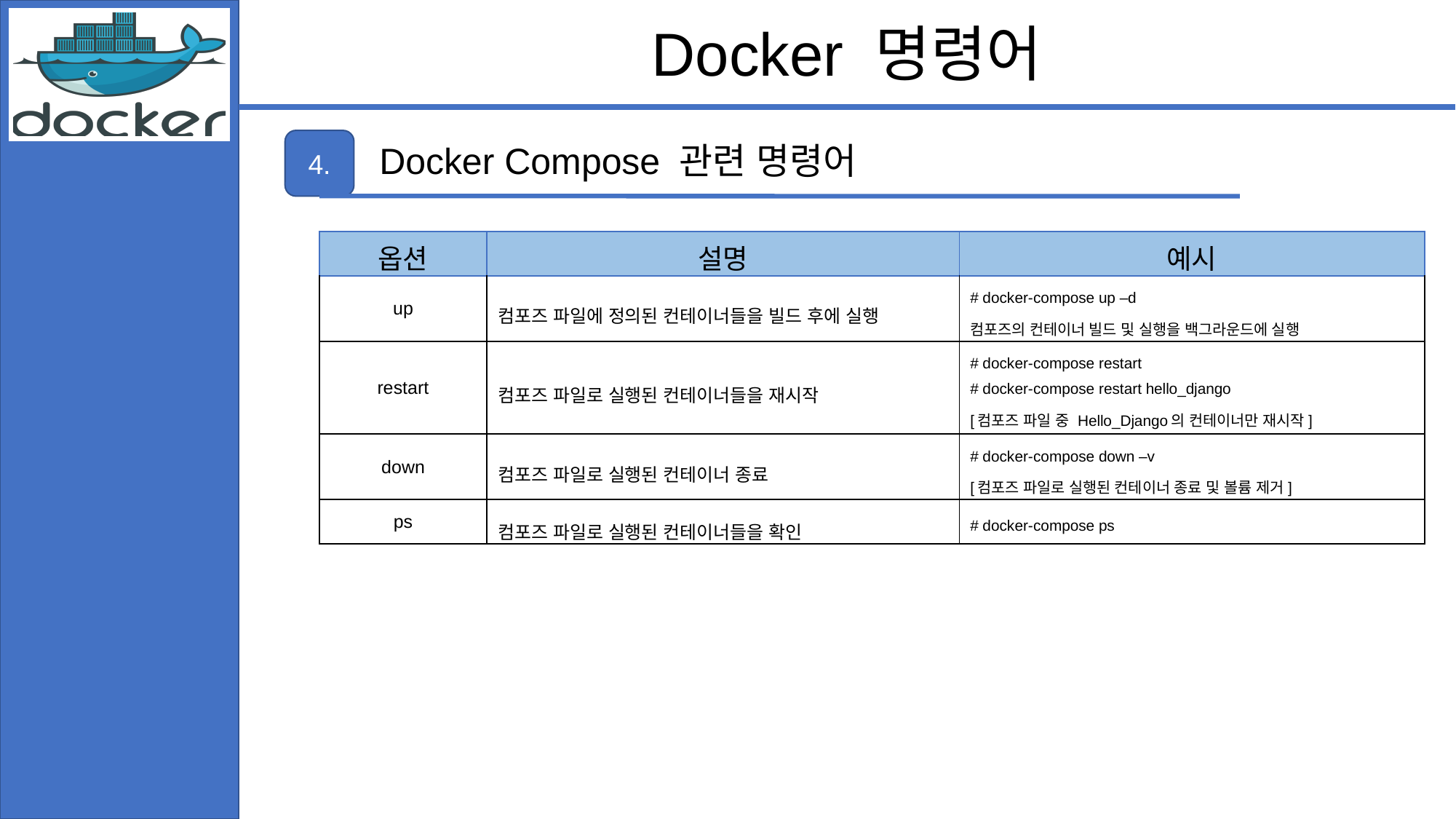

Docker 명령어
4.
Docker Compose 관련 명령어
| 옵션 | 설명 | 예시 |
| --- | --- | --- |
| up | 컴포즈 파일에 정의된 컨테이너들을 빌드 후에 실행 | # docker-compose up –d 컴포즈의 컨테이너 빌드 및 실행을 백그라운드에 실행 |
| restart | 컴포즈 파일로 실행된 컨테이너들을 재시작 | # docker-compose restart # docker-compose restart hello\_django [컴포즈 파일 중 Hello\_Django의 컨테이너만 재시작] |
| down | 컴포즈 파일로 실행된 컨테이너 종료 | # docker-compose down –v [컴포즈 파일로 실행된 컨테이너 종료 및 볼륨 제거] |
| ps | 컴포즈 파일로 실행된 컨테이너들을 확인 | # docker-compose ps |